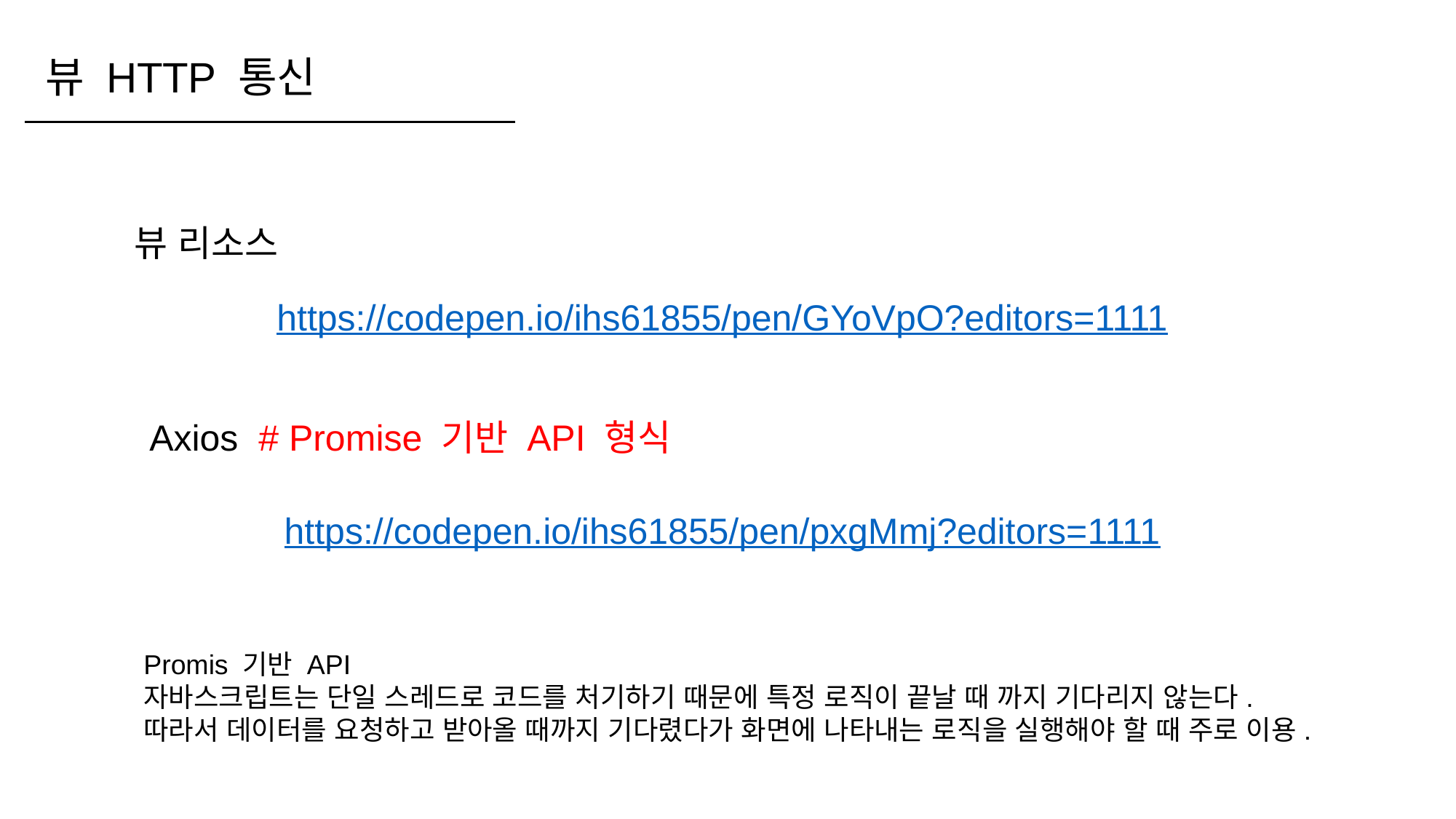

뷰 HTTP 통신
뷰 리소스
https://codepen.io/ihs61855/pen/GYoVpO?editors=1111
Axios  # Promise 기반 API 형식
https://codepen.io/ihs61855/pen/pxgMmj?editors=1111
Promis 기반 API
자바스크립트는 단일 스레드로 코드를 처기하기 때문에 특정 로직이 끝날 때 까지 기다리지 않는다.
따라서 데이터를 요청하고 받아올 때까지 기다렸다가 화면에 나타내는 로직을 실행해야 할 때 주로 이용.